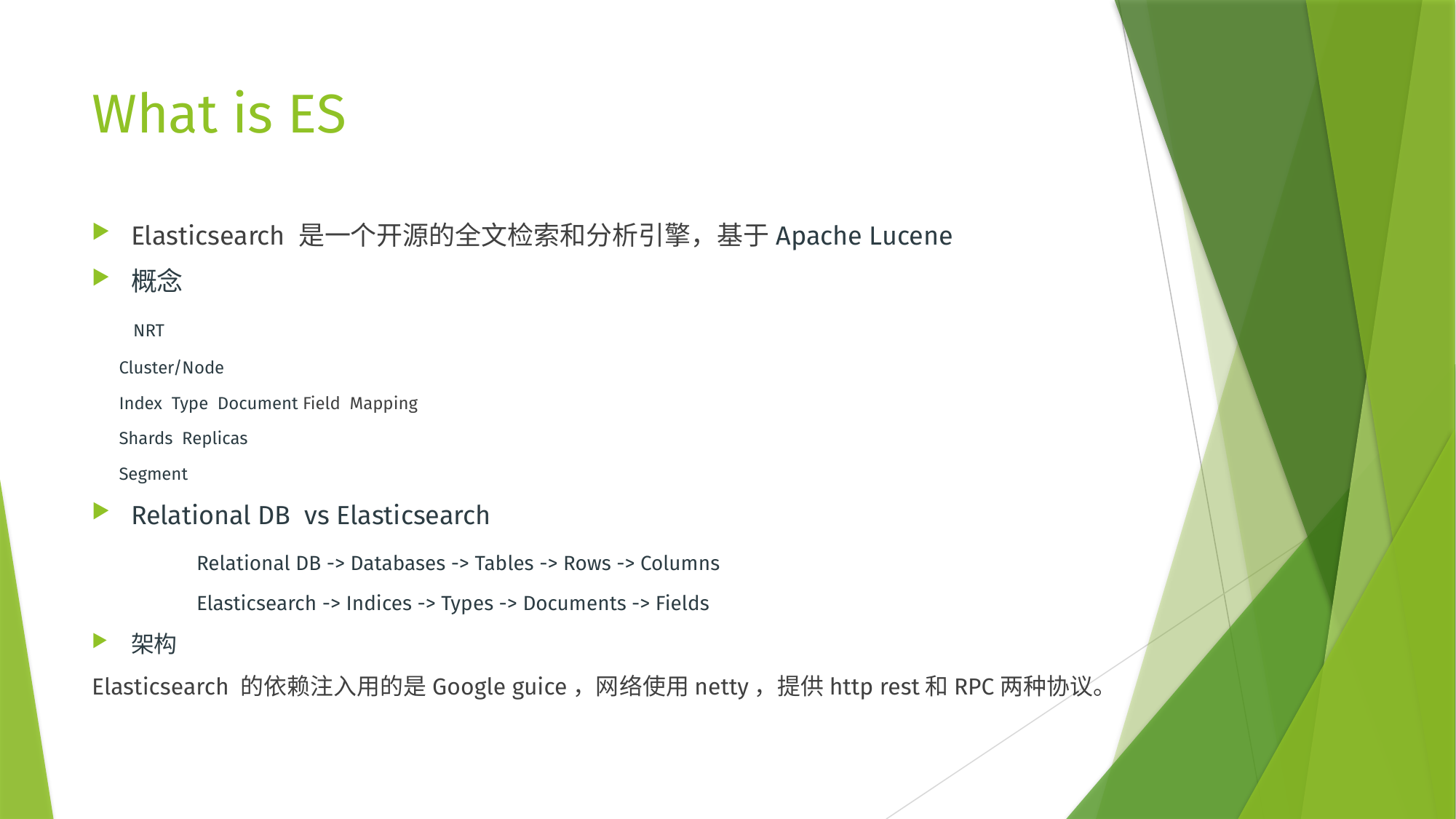

# What is ES

Elasticsearch 是一个开源的全文检索和分析引擎，基于Apache Lucene
概念
      NRT
      Cluster/Node
      Index  Type  Document Field  Mapping
      Shards  Replicas
      Segment
Relational DB  vs Elasticsearch
	Relational DB -> Databases -> Tables -> Rows -> Columns
	Elasticsearch -> Indices -> Types -> Documents -> Fields
架构
Elasticsearch 的依赖注入用的是Google guice，网络使用netty，提供http rest和RPC两种协议。